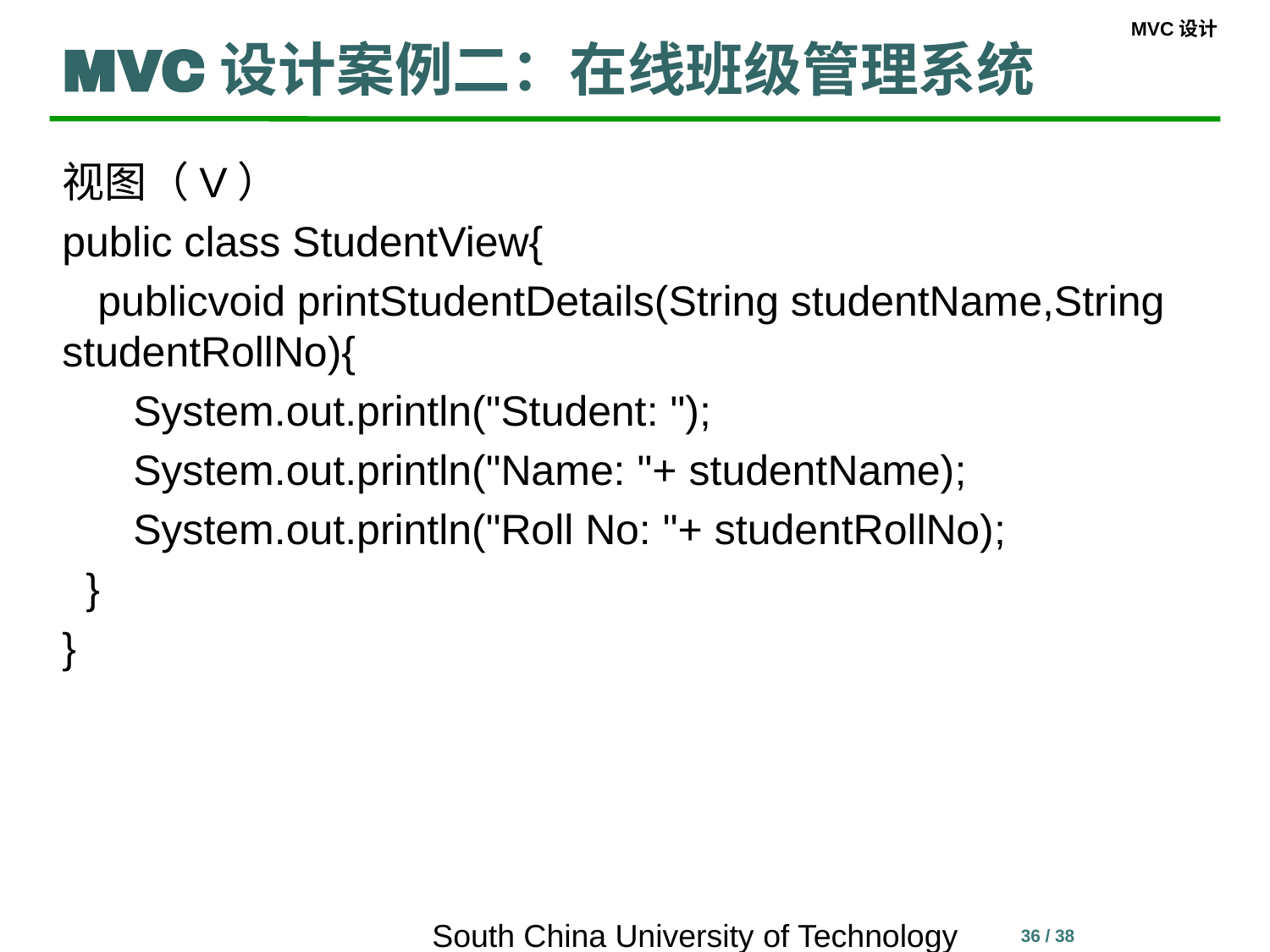

# MVC设计案例二：在线班级管理系统
视图（V）
public class StudentView{
   publicvoid printStudentDetails(String studentName,String studentRollNo){
      System.out.println("Student: ");
      System.out.println("Name: "+ studentName);
      System.out.println("Roll No: "+ studentRollNo);
  }
}